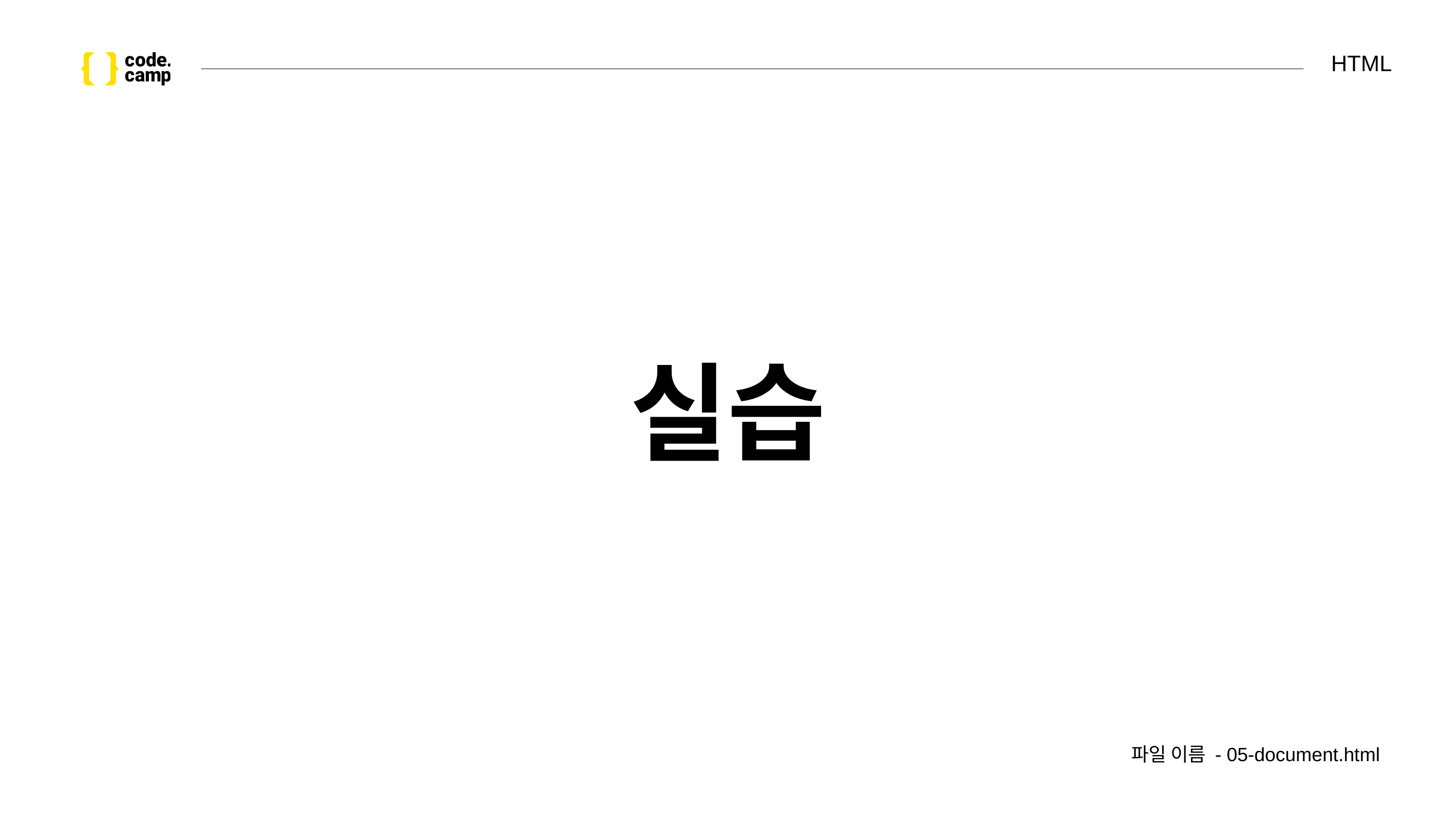

# HTML

실습
파일 이름 - 05-document.html